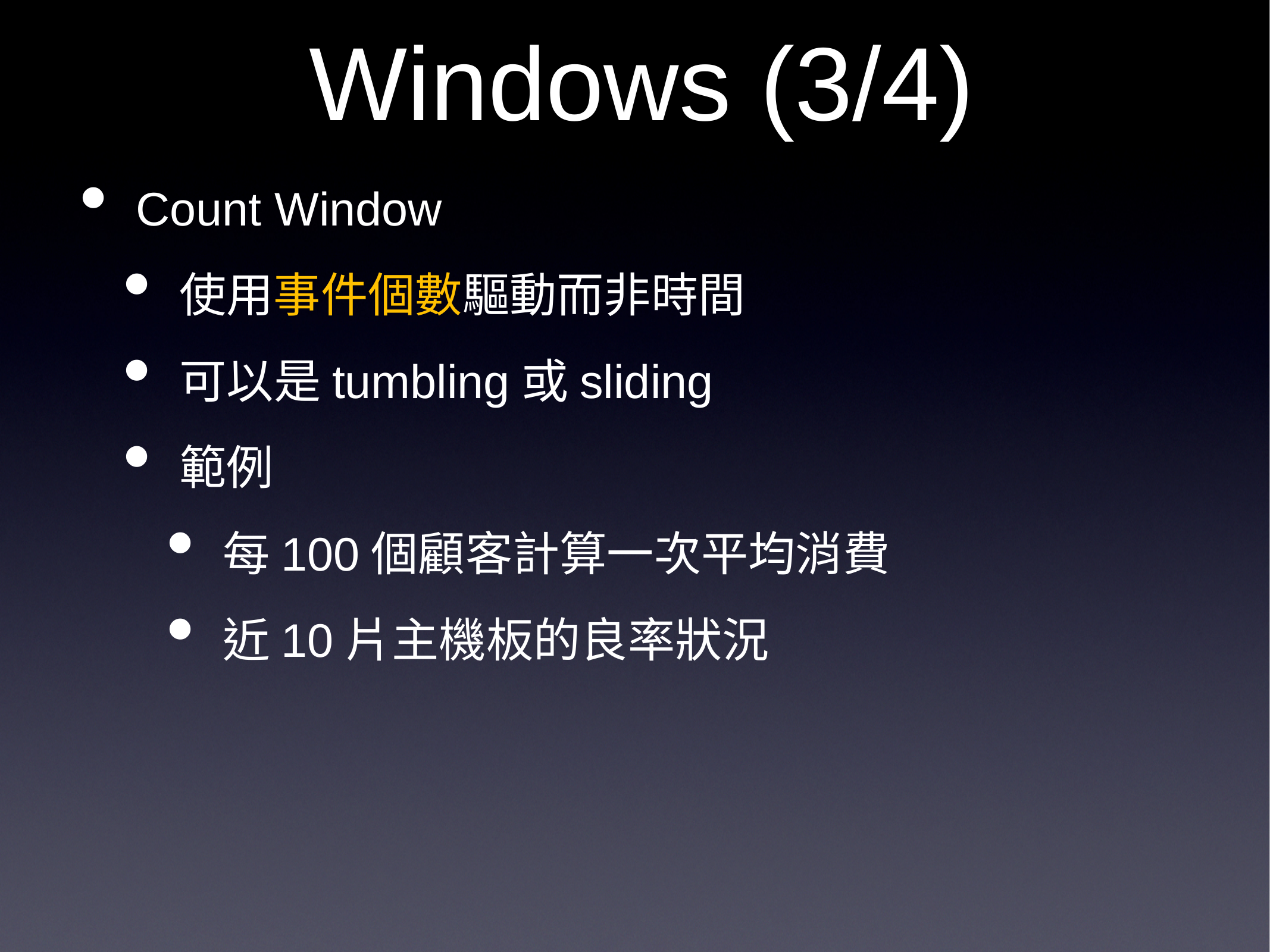

# Windows (3/4)
Count Window
使用事件個數驅動而非時間
可以是tumbling或sliding
範例
每100個顧客計算一次平均消費
近10片主機板的良率狀況